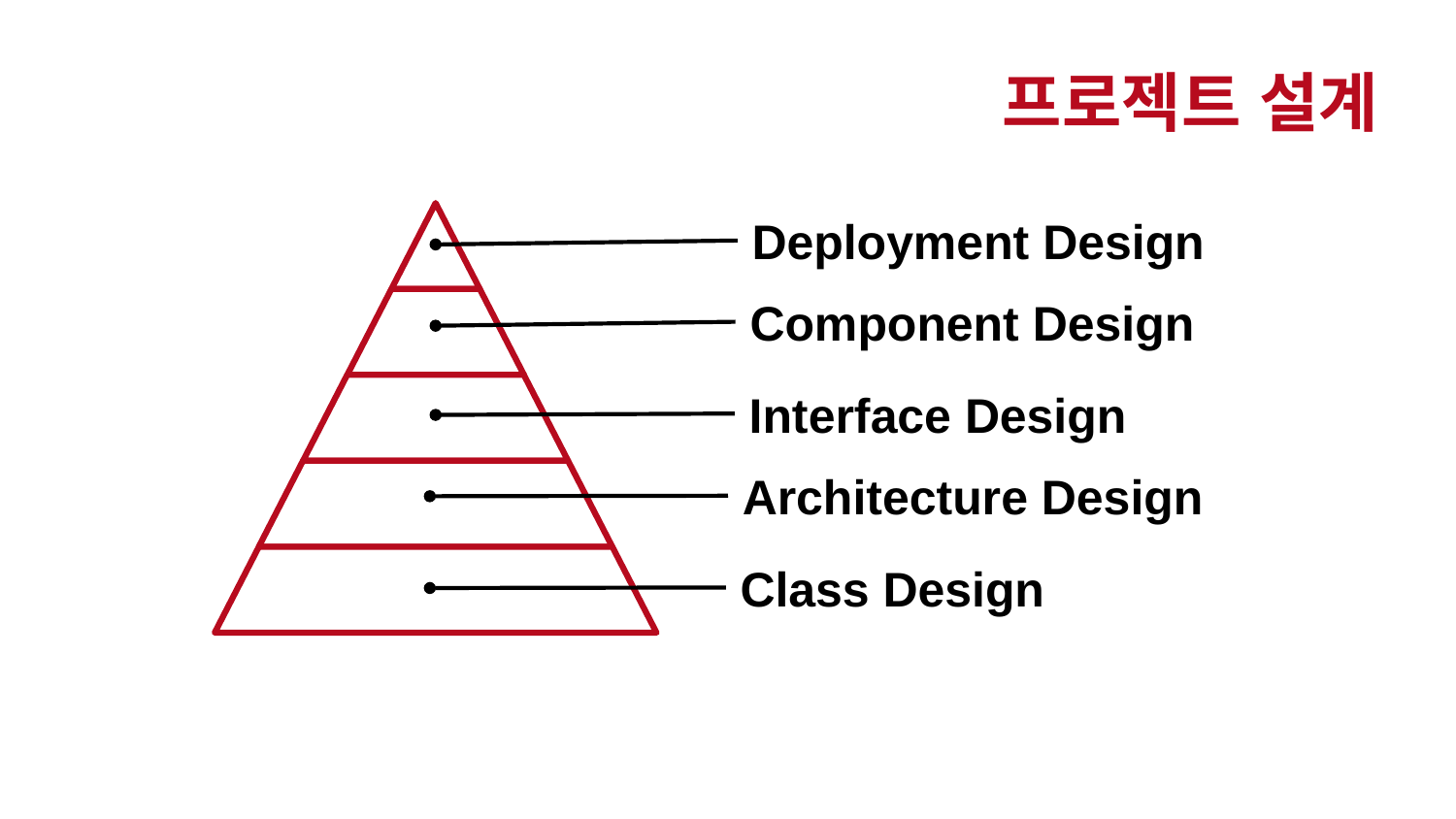

프로젝트 설계

Deployment Design
Component Design
Interface Design
Architecture Design
Class Design